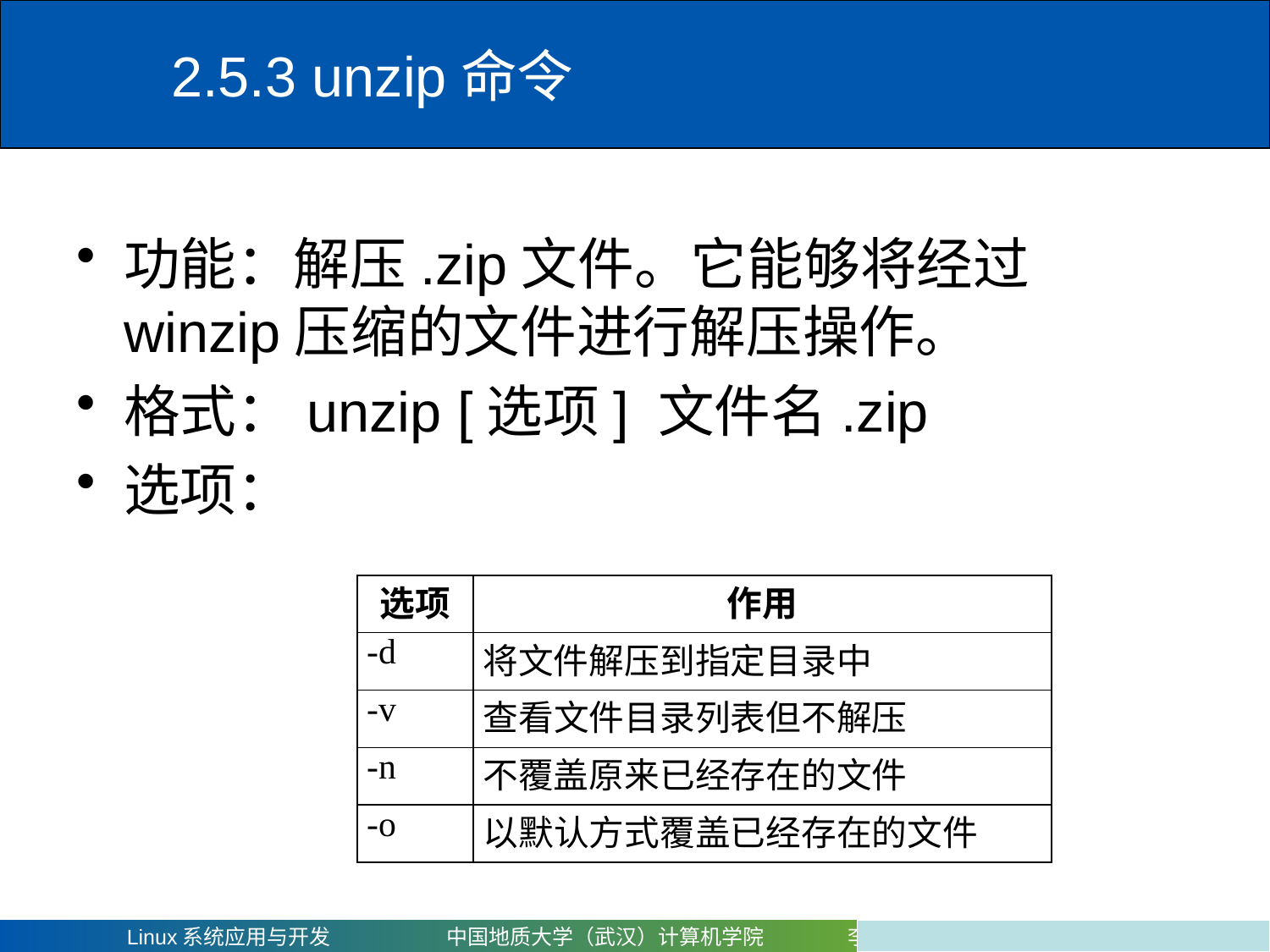

# 2.5.3 unzip命令
功能：解压.zip文件。它能够将经过winzip压缩的文件进行解压操作。
格式：unzip [选项] 文件名.zip
选项：
| 选项 | 作用 |
| --- | --- |
| -d | 将文件解压到指定目录中 |
| -v | 查看文件目录列表但不解压 |
| -n | 不覆盖原来已经存在的文件 |
| -o | 以默认方式覆盖已经存在的文件 |